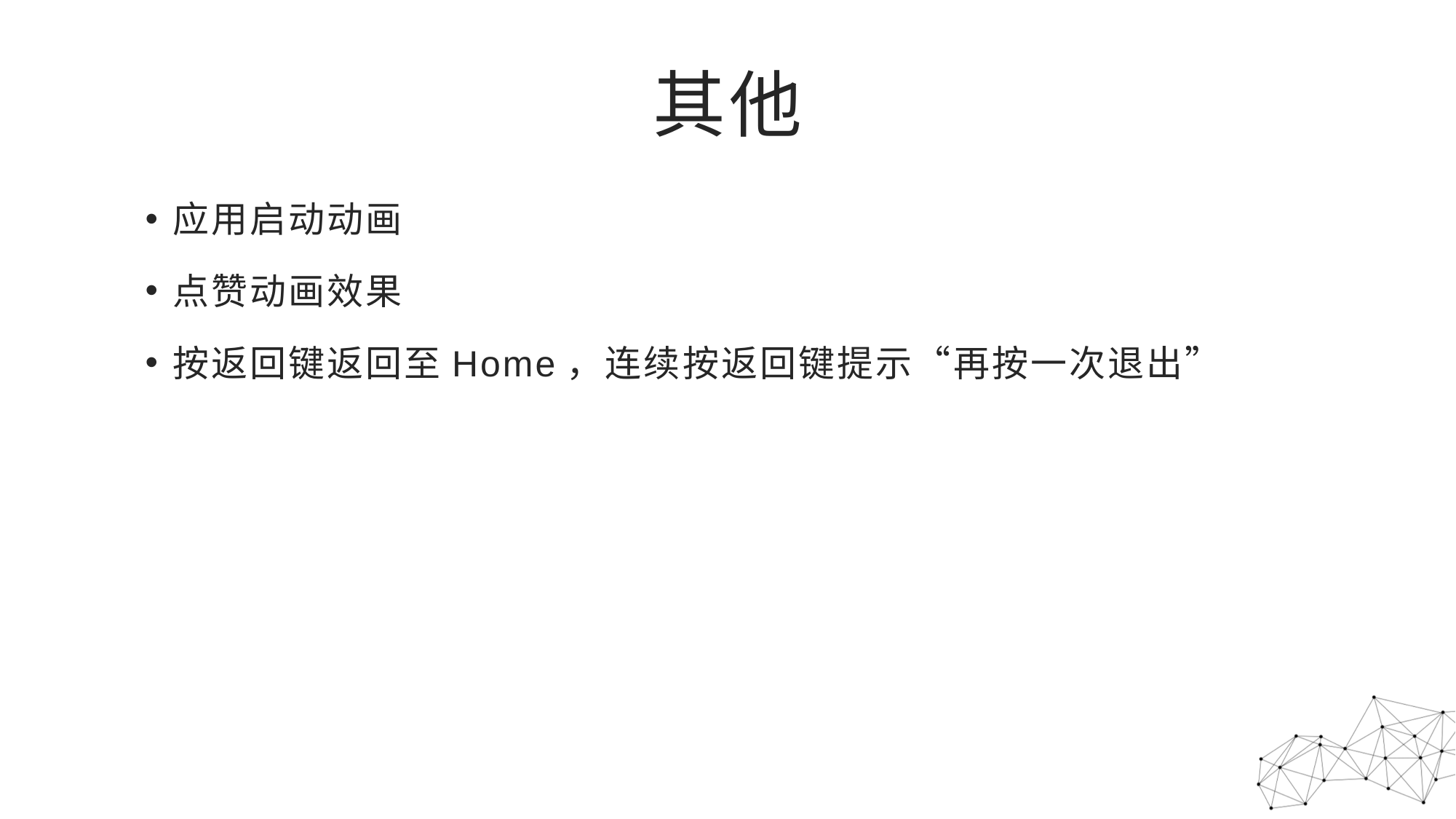

# 其他
应用启动动画
点赞动画效果
按返回键返回至Home，连续按返回键提示“再按一次退出”